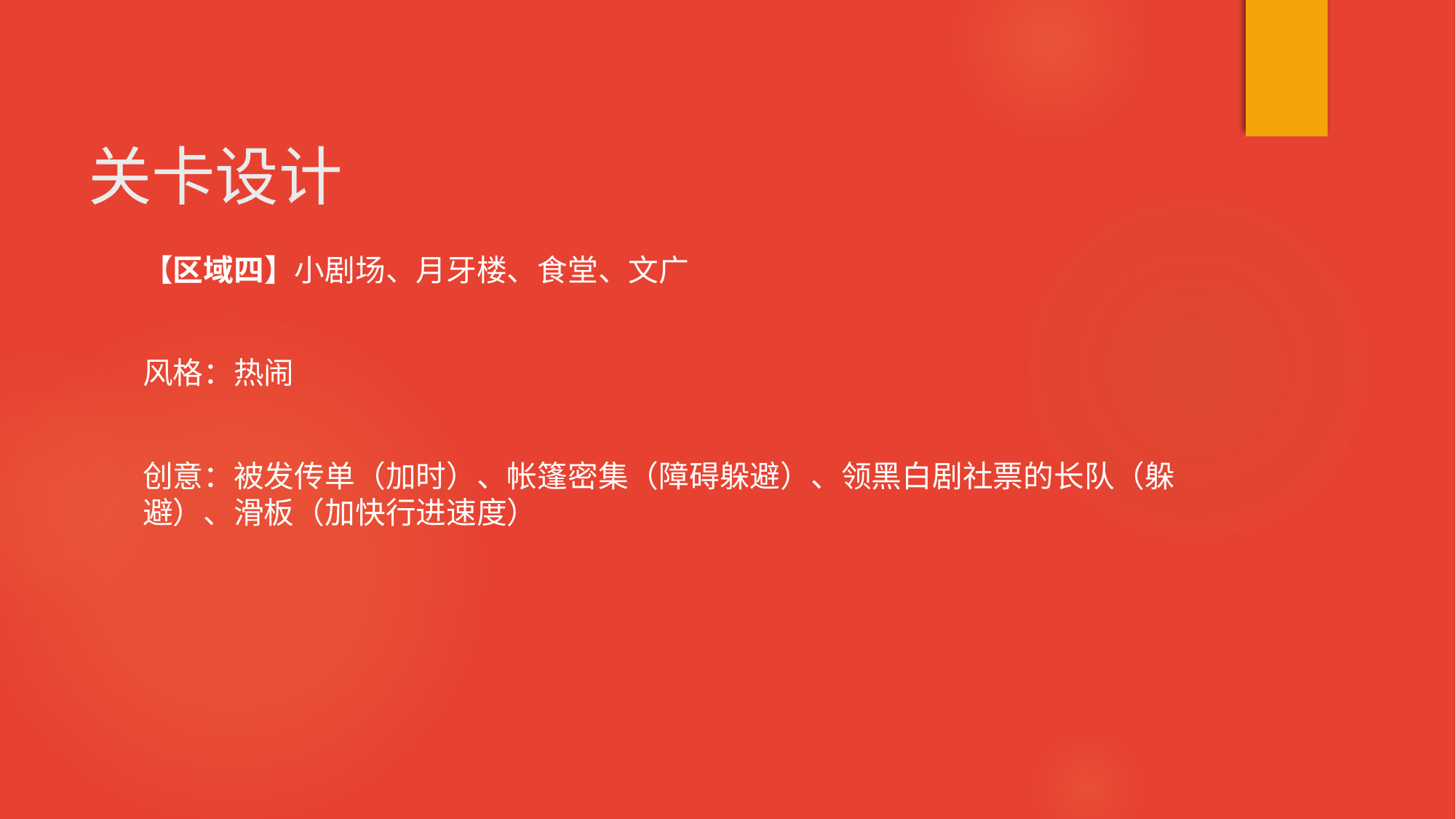

# 关卡设计
【区域四】小剧场、月牙楼、食堂、文广

风格：热闹

创意：被发传单（加时）、帐篷密集（障碍躲避）、领黑白剧社票的长队（躲避）、滑板（加快行进速度）